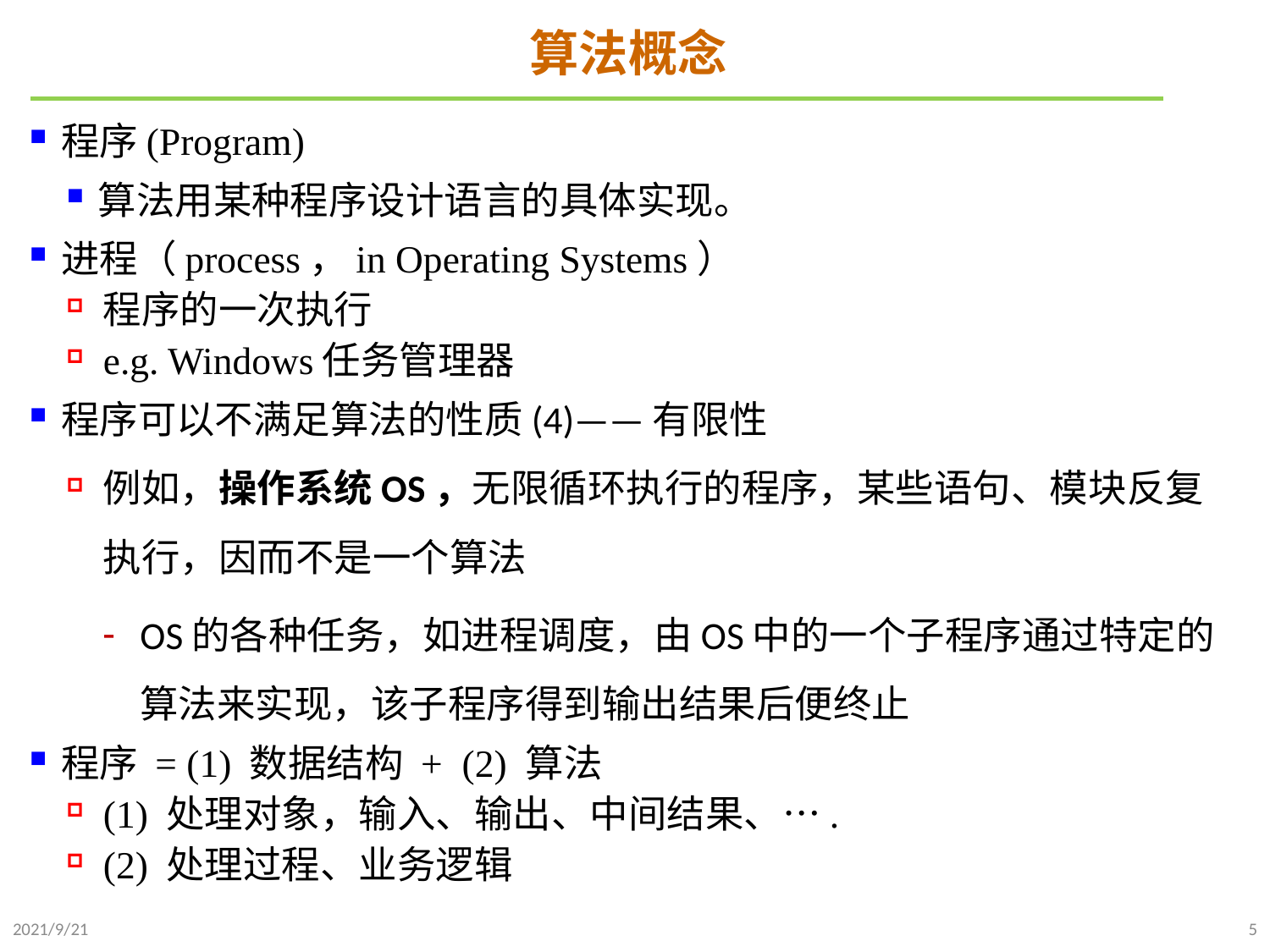

# 算法概念
程序(Program)
算法用某种程序设计语言的具体实现。
进程（process，in Operating Systems）
程序的一次执行
e.g. Windows任务管理器
程序可以不满足算法的性质(4)——有限性
例如，操作系统OS，无限循环执行的程序，某些语句、模块反复执行，因而不是一个算法
OS的各种任务，如进程调度，由OS中的一个子程序通过特定的算法来实现，该子程序得到输出结果后便终止
程序 = (1) 数据结构 +  (2) 算法
(1) 处理对象，输入、输出、中间结果、….
(2) 处理过程、业务逻辑

2021/9/21
5